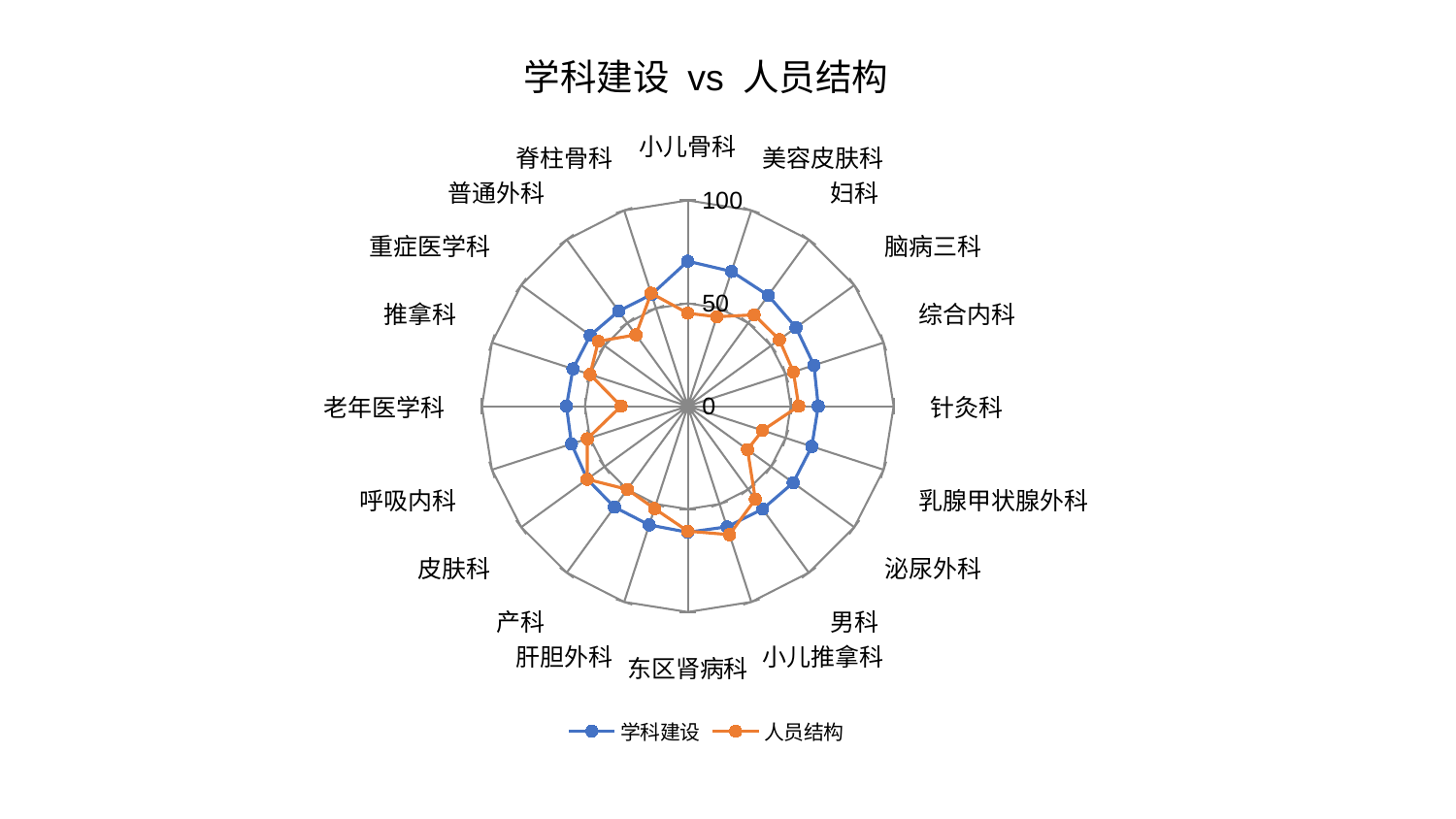

### Chart: 学科建设 vs 人员结构

| Category | 学科建设 | 人员结构 |
|---|---|---|
| 小儿骨科 | 70.44694687556813 | 45.18147772204956 |
| 美容皮肤科 | 68.84705768145612 | 45.702906675927586 |
| 妇科 | 66.53789616386088 | 54.857693290713094 |
| 脑病三科 | 64.98582196038161 | 54.99095224435422 |
| 综合内科 | 64.46121021372925 | 53.95551663600242 |
| 针灸科 | 63.36538302810313 | 53.917823163028196 |
| 乳腺甲状腺外科 | 63.35893416570693 | 38.175936569493174 |
| 泌尿外科 | 63.29581693780488 | 35.86483664448899 |
| 男科 | 61.8564746708856 | 55.873542723720675 |
| 小儿推拿科 | 61.64246507442817 | 65.63483627403322 |
| 东区肾病科 | 61.24933473461942 | 60.72230868488987 |
| 肝胆外科 | 60.667131887189974 | 52.31866776589077 |
| 产科 | 60.619524632074835 | 49.97914354516045 |
| 皮肤科 | 60.384690584893086 | 60.42689785787524 |
| 呼吸内科 | 59.39020480562261 | 51.30988110591314 |
| 老年医学科 | 58.920851701808154 | 32.397869103840755 |
| 推拿科 | 58.64437485886503 | 49.93403405113488 |
| 重症医学科 | 58.55367707413468 | 53.692366723462385 |
| 普通外科 | 57.10736597084745 | 42.85547542120701 |
| 脊柱骨科 | 57.07399970933522 | 57.72467830715553 |
14